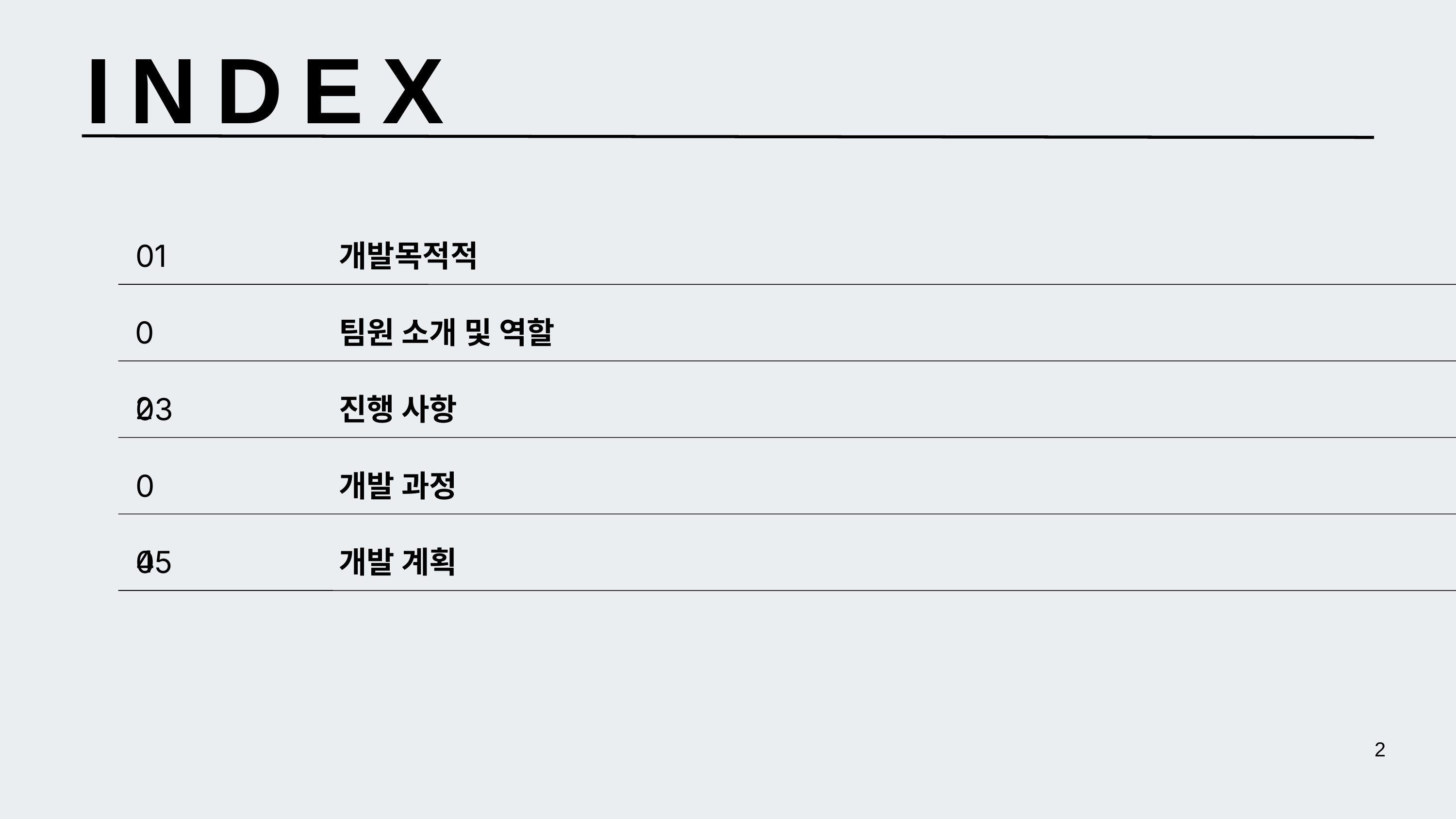

INDEX

01
개발목적적
02
팀원 소개 및 역할

03
진행 사항

04
개발 과정

05
개발 계획

2